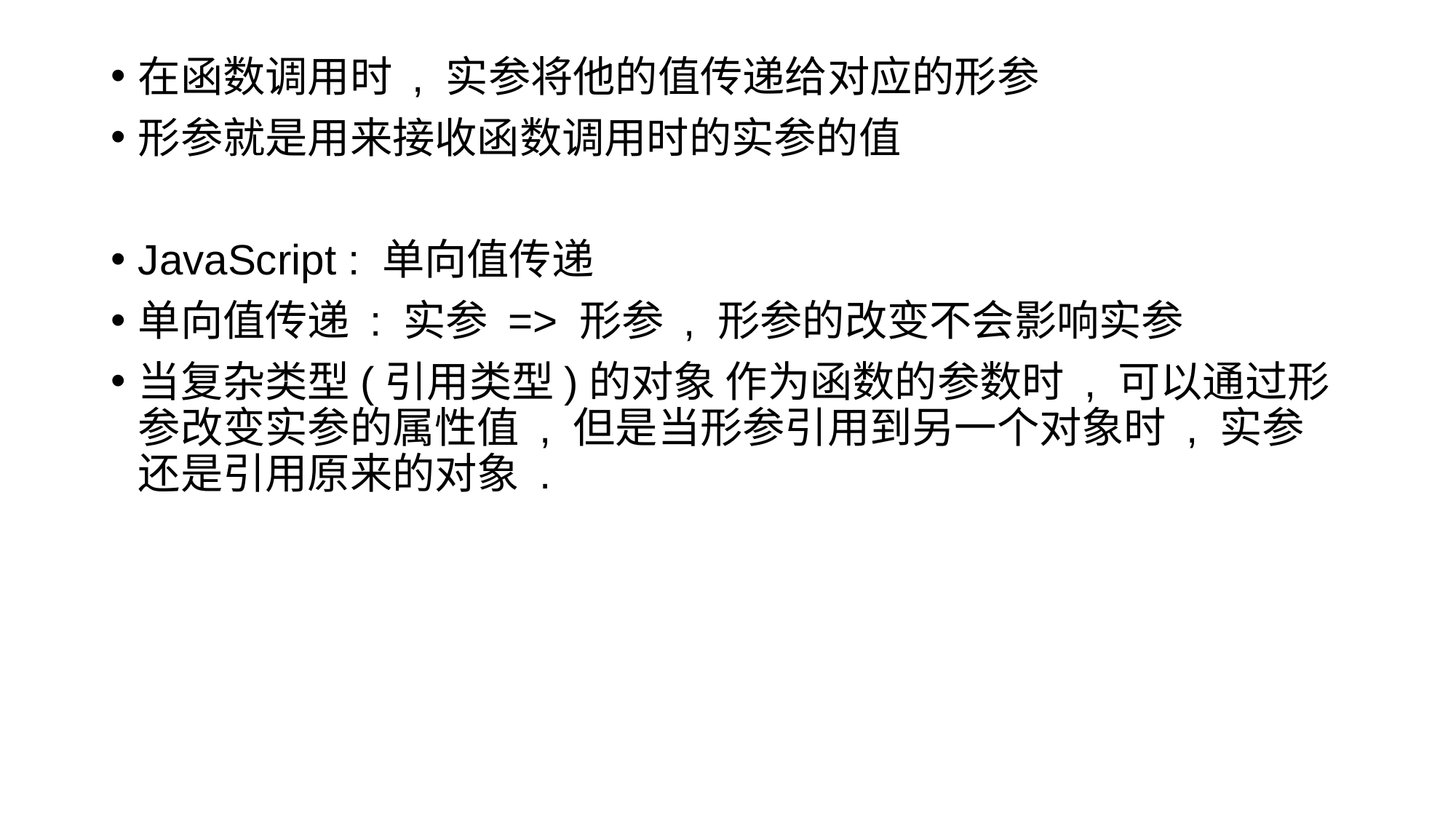

在函数调用时 , 实参将他的值传递给对应的形参
形参就是用来接收函数调用时的实参的值

JavaScript : 单向值传递
单向值传递 : 实参 => 形参 , 形参的改变不会影响实参
当复杂类型(引用类型)的对象 作为函数的参数时 , 可以通过形参改变实参的属性值 , 但是当形参引用到另一个对象时 , 实参还是引用原来的对象 .